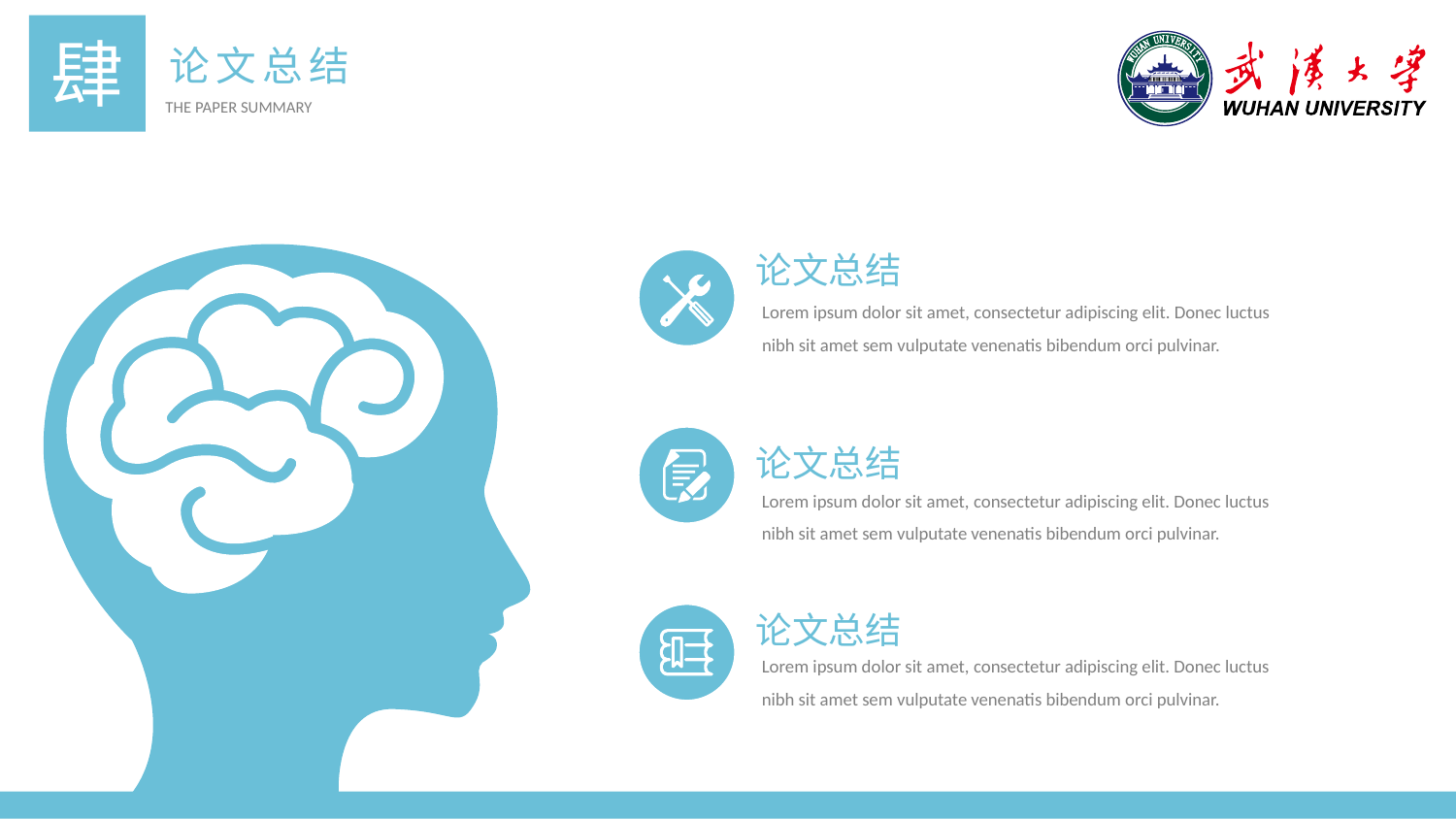

肆
论文总结
THE PAPER SUMMARY

论文总结

Lorem ipsum dolor sit amet, consectetur adipiscing elit. Donec luctus nibh sit amet sem vulputate venenatis bibendum orci pulvinar.

论文总结

Lorem ipsum dolor sit amet, consectetur adipiscing elit. Donec luctus nibh sit amet sem vulputate venenatis bibendum orci pulvinar.
论文总结

Lorem ipsum dolor sit amet, consectetur adipiscing elit. Donec luctus nibh sit amet sem vulputate venenatis bibendum orci pulvinar.
21